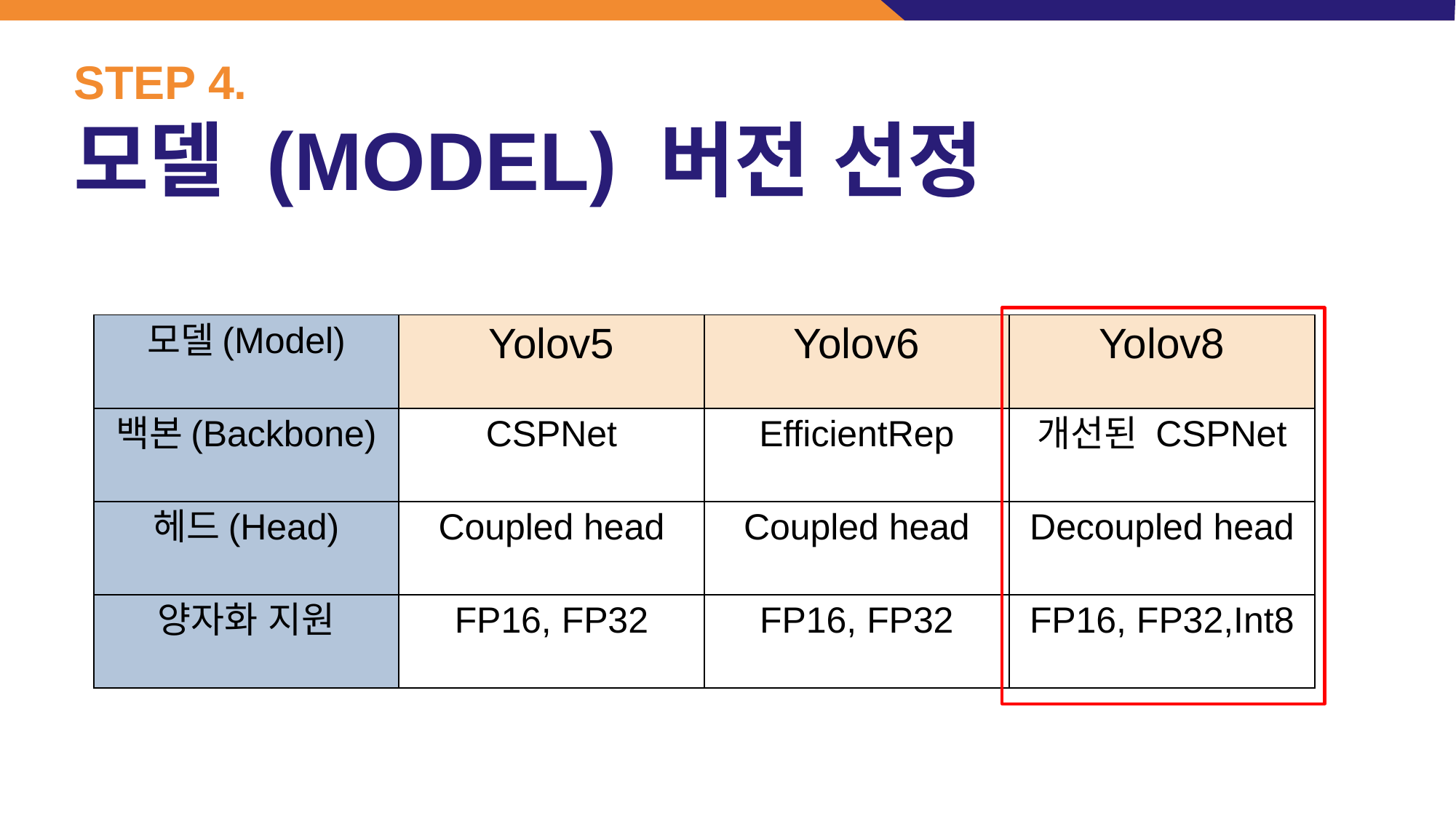

# STEP 4. 모델 (MODEL) 버전 선정

| 모델(Model) | Yolov5 | Yolov6 | Yolov8 |
| --- | --- | --- | --- |
| 백본(Backbone) | CSPNet | EfficientRep | 개선된 CSPNet |
| 헤드(Head) | Coupled head | Coupled head | Decoupled head |
| 양자화 지원 | FP16, FP32 | FP16, FP32 | FP16, FP32,Int8 |